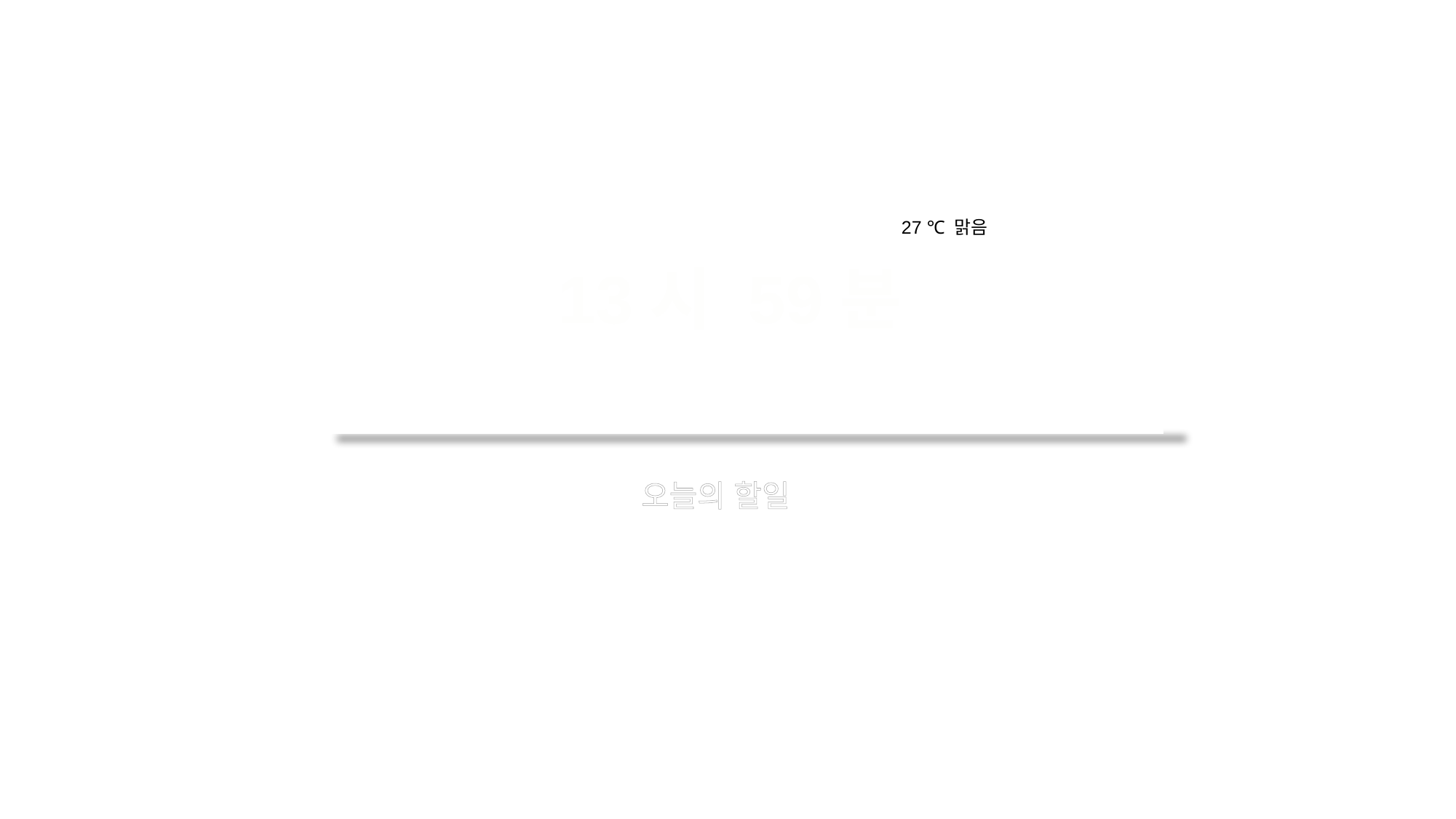

27 ℃ 맑음
13시 59분
오늘의 할일
Html 만들고
Css 도 만들고
Js도 만들고
Bug도 잡고
나 이거 제출할 수 있냐 ;ㅁ;